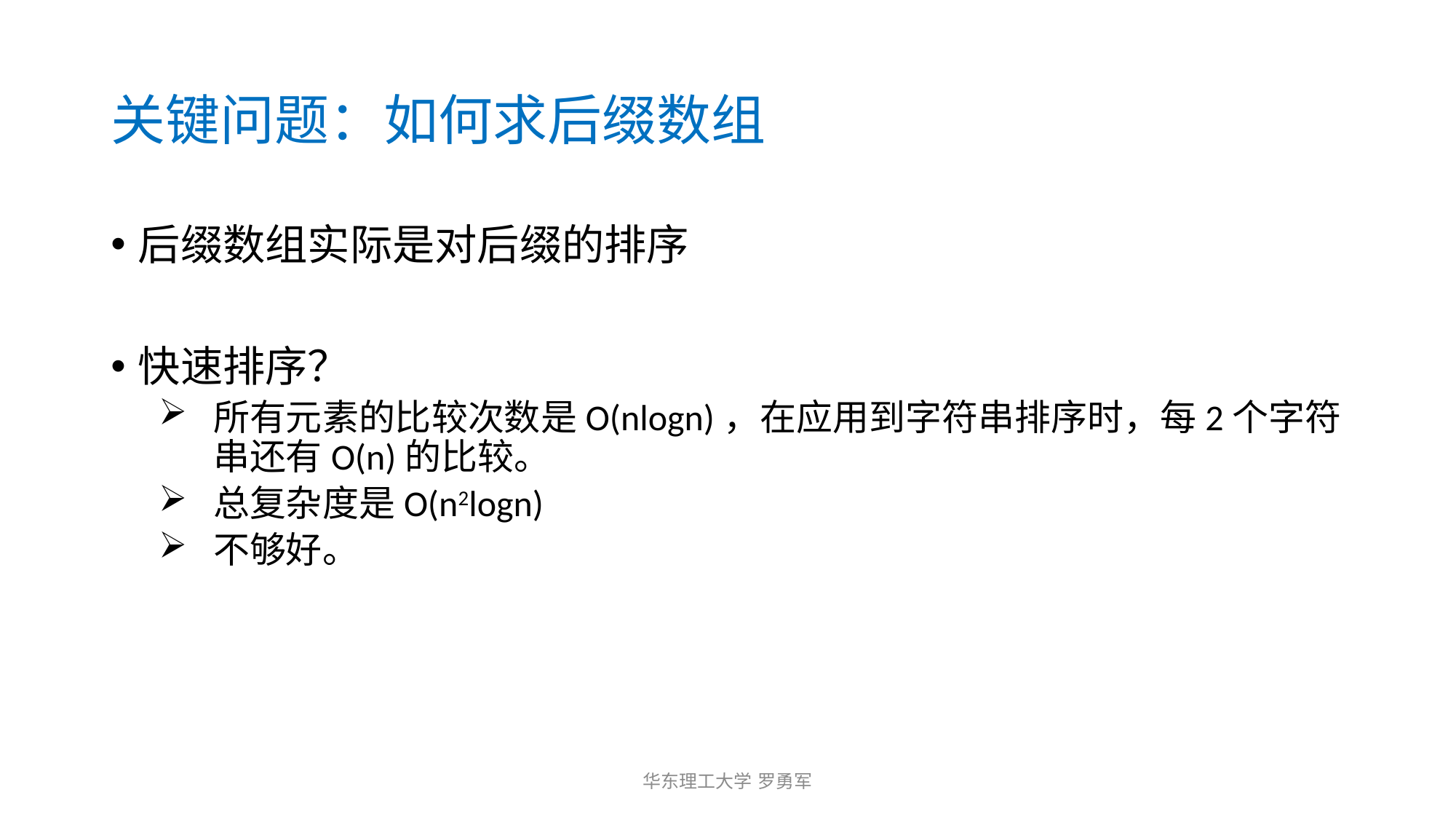

# 关键问题：如何求后缀数组
后缀数组实际是对后缀的排序

快速排序？
所有元素的比较次数是O(nlogn)，在应用到字符串排序时，每2个字符串还有O(n)的比较。
总复杂度是O(n2logn)
不够好。

华东理工大学 罗勇军